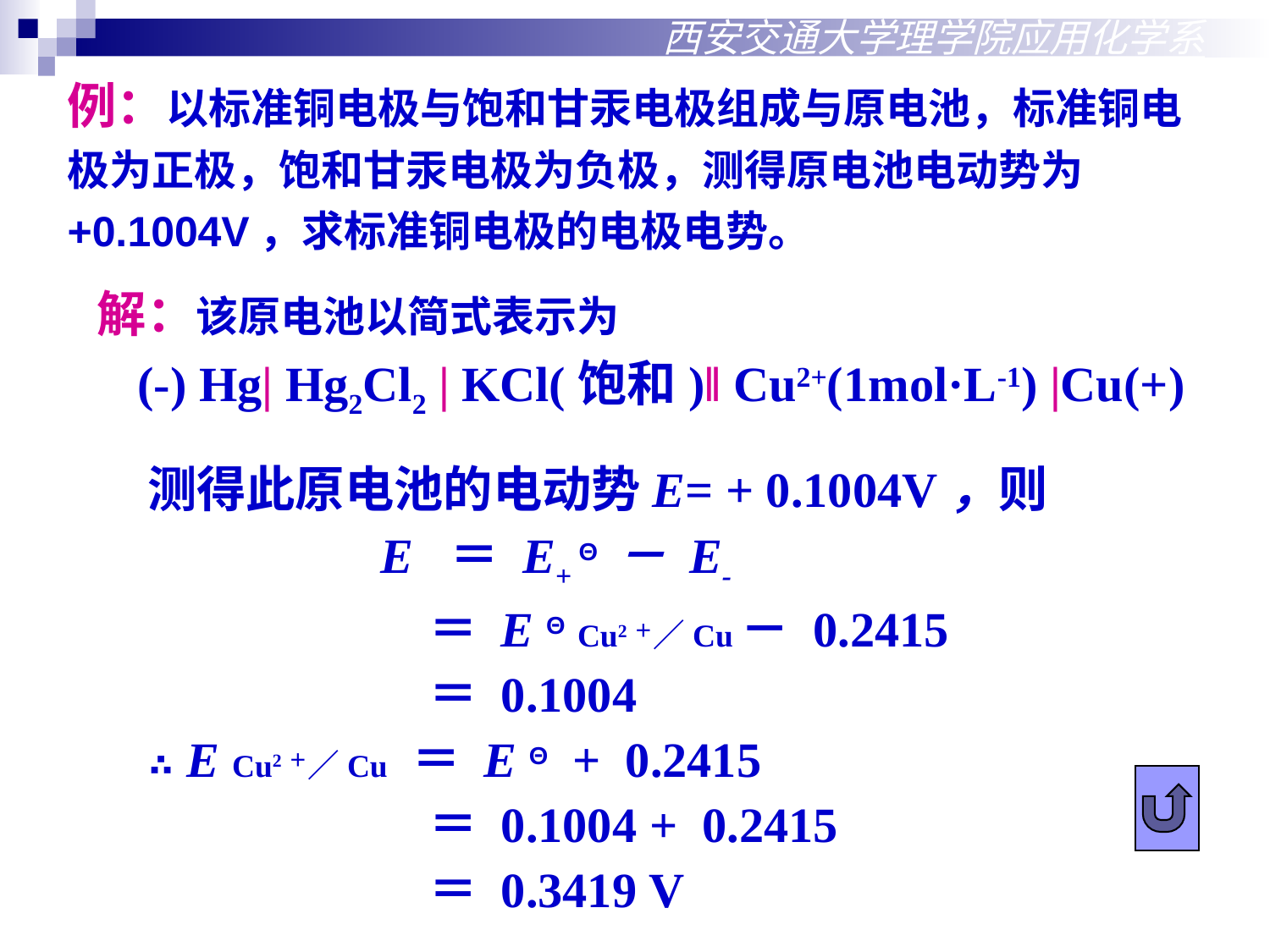

西安交通大学理学院应用化学系
例：以标准铜电极与饱和甘汞电极组成与原电池，标准铜电极为正极，饱和甘汞电极为负极，测得原电池电动势为+0.1004V，求标准铜电极的电极电势。
解：该原电池以简式表示为
(-) Hg| Hg2Cl2 | KCl(饱和)‖ Cu2+(1mol·L-1) |Cu(+)
测得此原电池的电动势E= + 0.1004V，则
                   E  ＝ E+ Θ － E-
                        ＝ E Θ Cu2＋／Cu－ 0.2415
                        ＝ 0.1004
∴ E Cu2＋／Cu ＝ E Θ  +  0.2415
                        ＝ 0.1004 +  0.2415
                        ＝ 0.3419 V